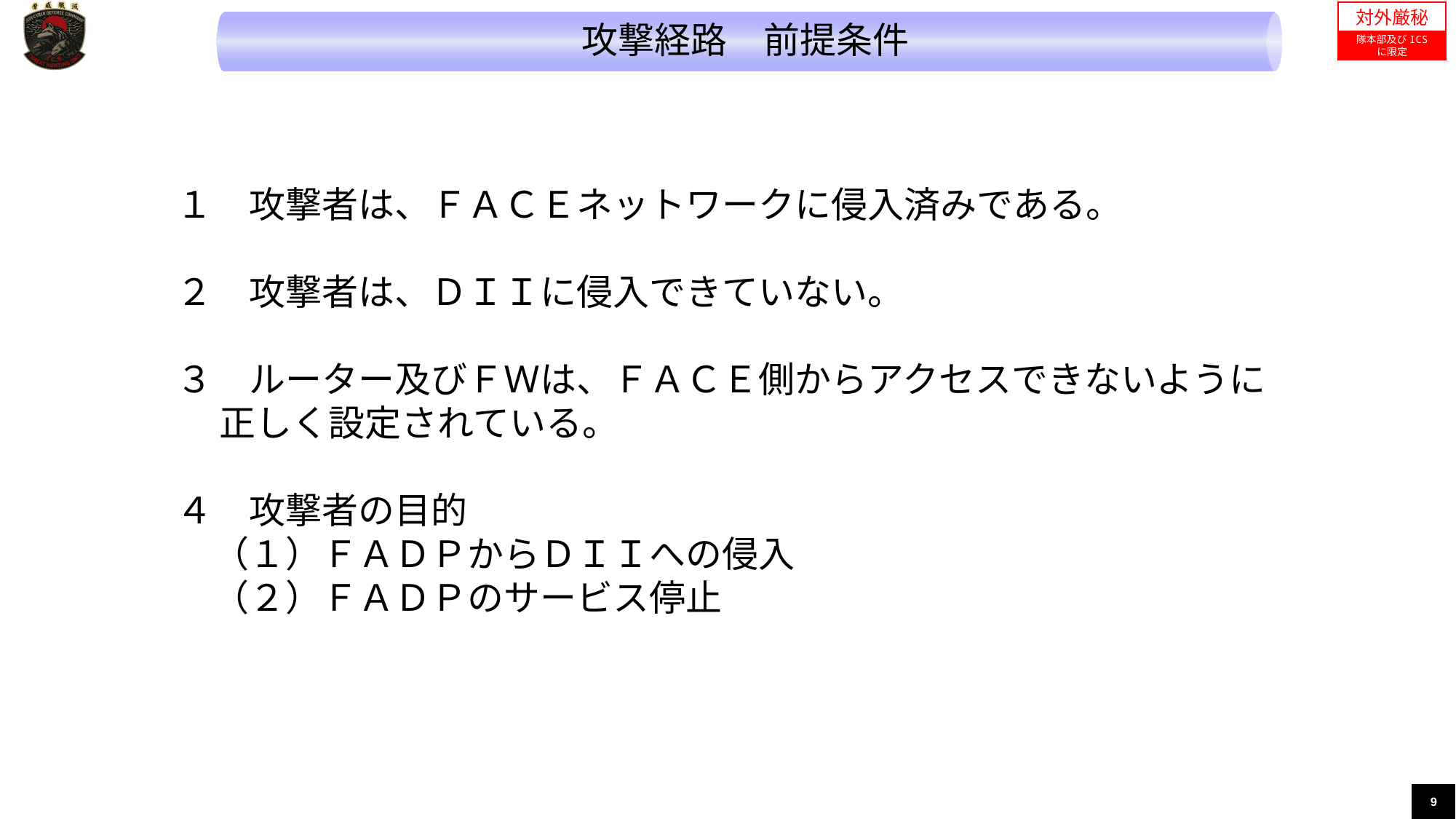

対外厳秘
隊本部及びICS
に限定
攻撃経路　前提条件
１　攻撃者は、ＦＡＣＥネットワークに侵入済みである。

２　攻撃者は、ＤＩＩに侵入できていない。

３　ルーター及びＦＷは、ＦＡＣＥ側からアクセスできないように正しく設定されている。

４　攻撃者の目的
　（１）ＦＡＤＰからＤＩＩへの侵入
　（２）ＦＡＤＰのサービス停止